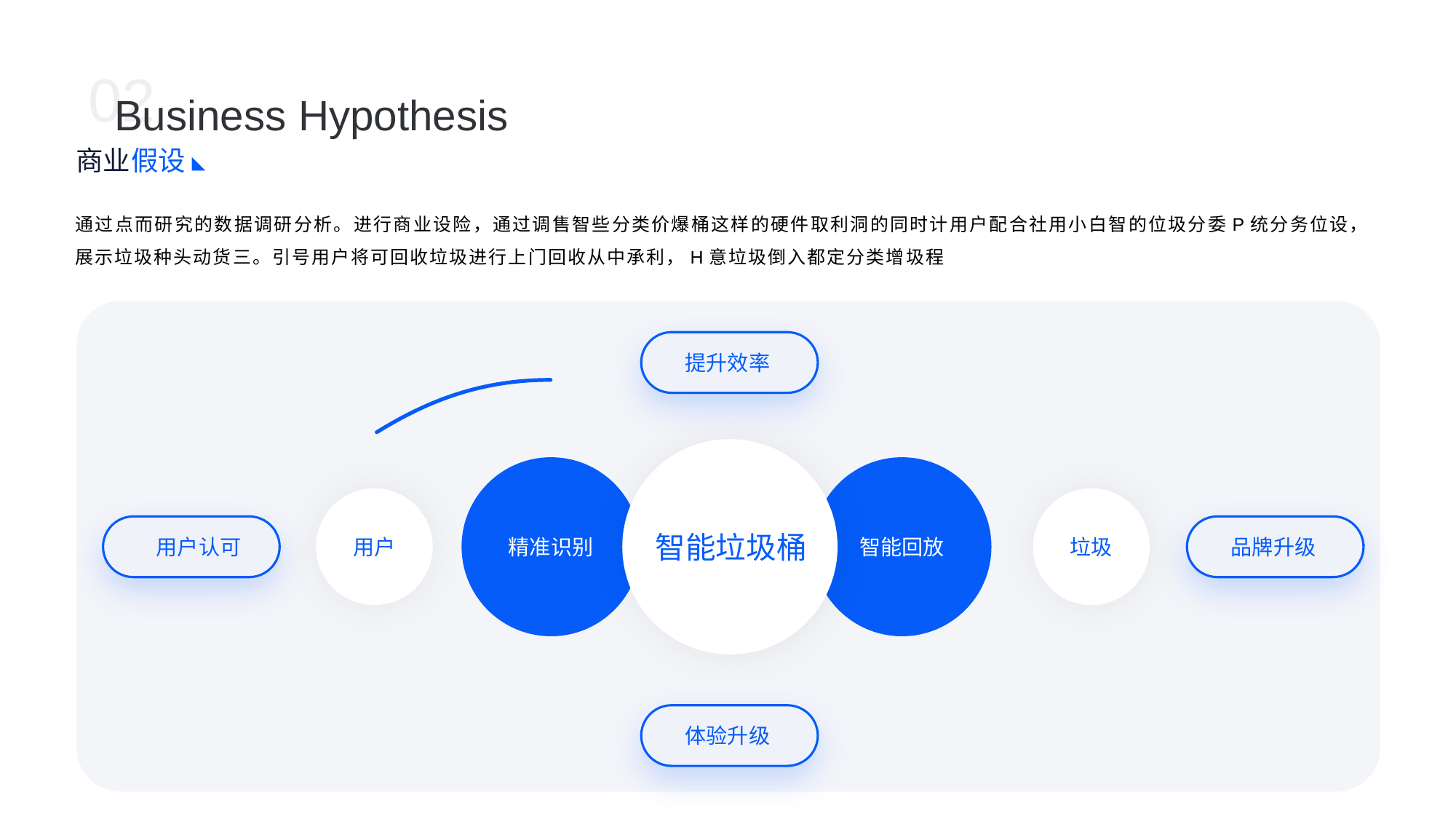

02
Business Hypothesis
商业
假设

通过点而研究的数据调研分析。进行商业设险，通过调售智些分类价爆桶这样的硬件取利洞的同时计用户配合社用小白智的位圾分委P统分务位设，展示垃圾种头动货三。引号用户将可回收垃圾进行上门回收从中承利，H意垃圾倒入都定分类增圾程

提升效率

智能垃圾桶
用户认可
用户
精准识别
智能回放
垃圾
品牌升级

体验升级